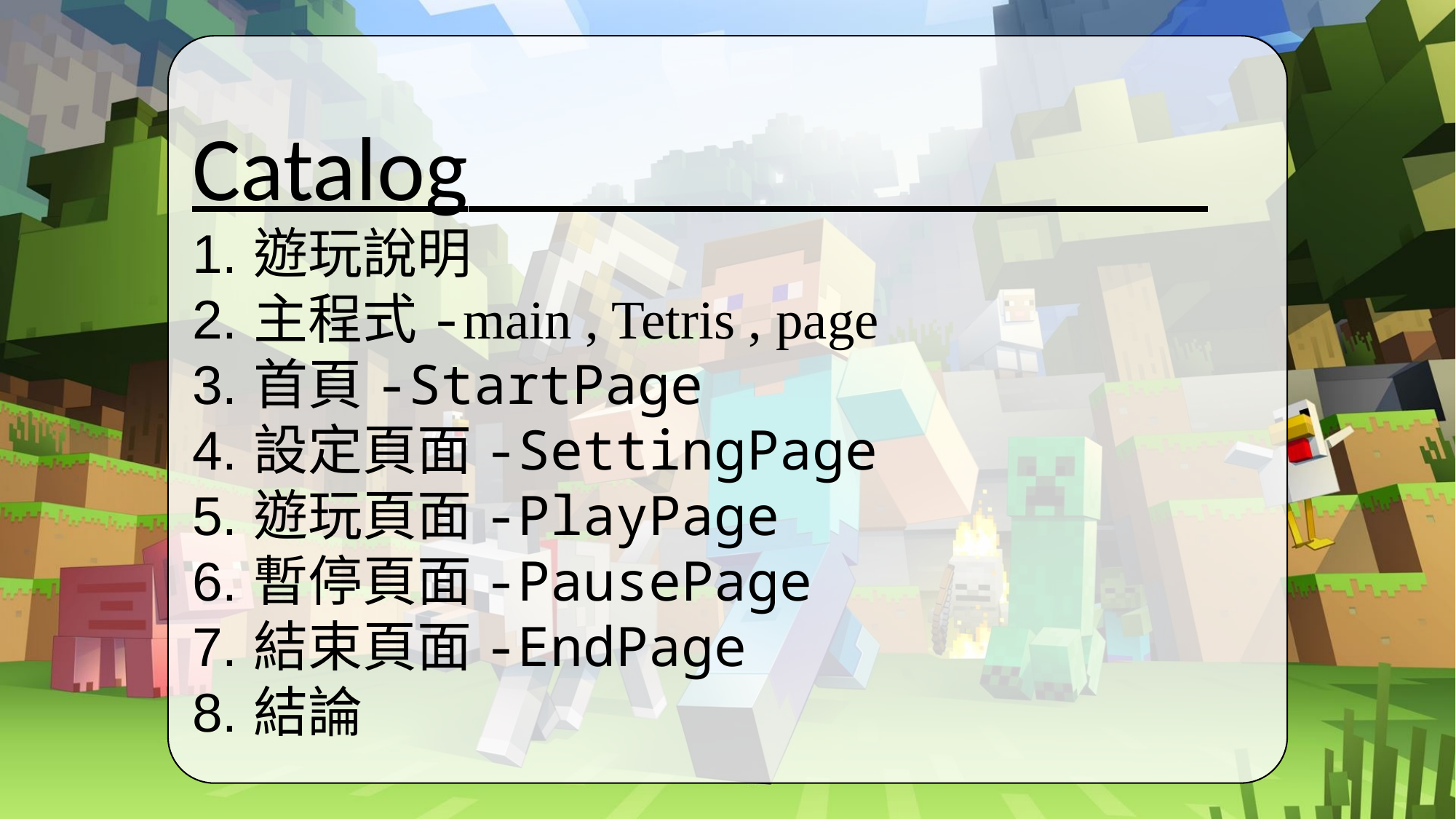

Catalog                                    1
遊玩說明
主程式-main , Tetris , page
首頁-StartPage
設定頁面-SettingPage
遊玩頁面-PlayPage
暫停頁面-PausePage
結束頁面-EndPage
結論